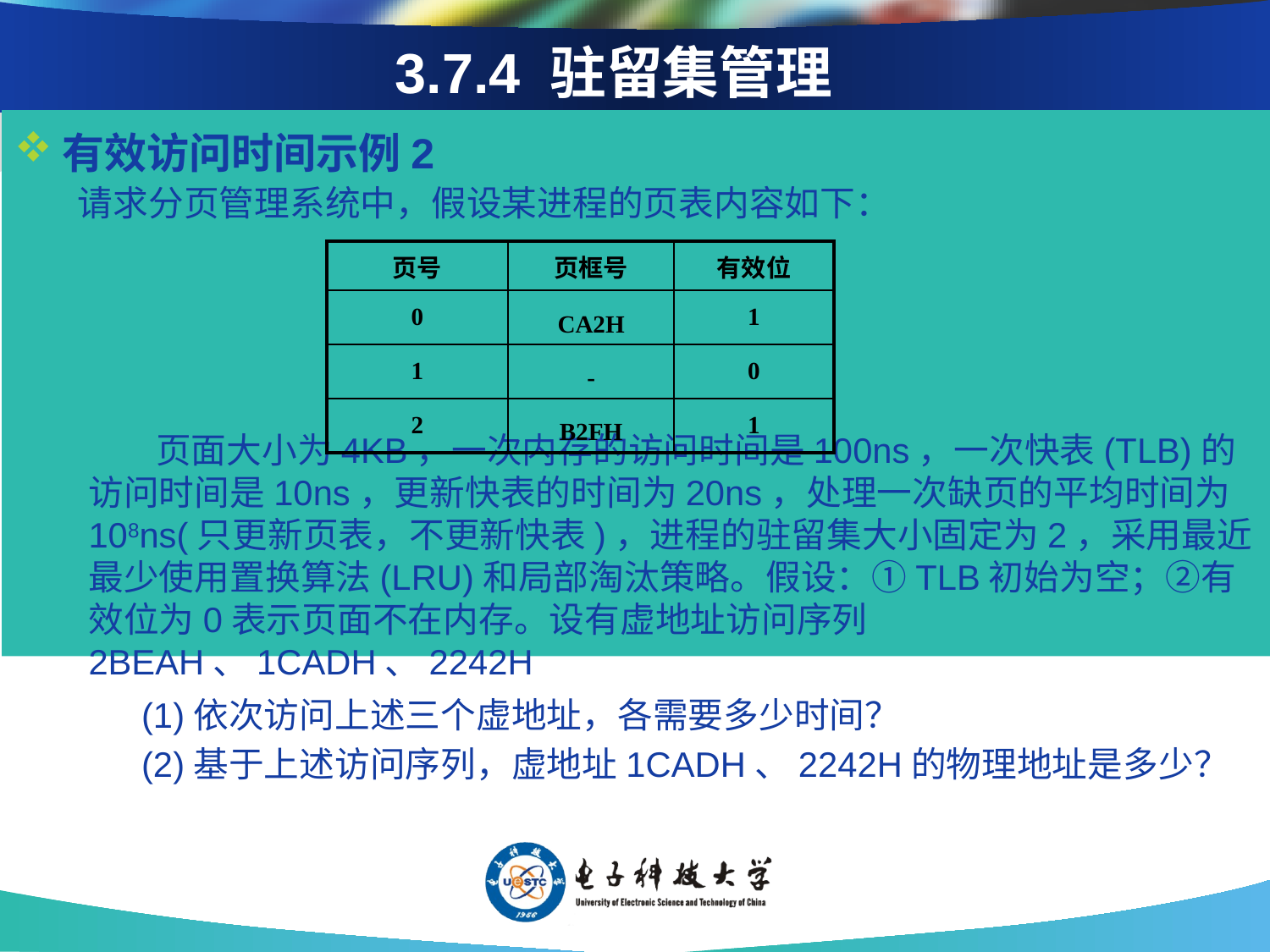

# 3.7.4 驻留集管理
有效访问时间示例2
       请求分页管理系统中，假设某进程的页表内容如下：

　　　　页面大小为4KB，一次内存的访问时间是100ns，一次快表(TLB)的访问时间是10ns，更新快表的时间为20ns，处理一次缺页的平均时间为108ns(只更新页表，不更新快表)，进程的驻留集大小固定为2，采用最近最少使用置换算法(LRU)和局部淘汰策略。假设：①TLB初始为空；②有效位为0表示页面不在内存。设有虚地址访问序列2BEAH、1CADH、2242H
	(1)依次访问上述三个虚地址，各需要多少时间？
	(2)基于上述访问序列，虚地址1CADH、2242H的物理地址是多少？
| 页号 | 页框号 | 有效位 |
| --- | --- | --- |
| 0 | CA2H | 1 |
| 1 | - | 0 |
| 2 | B2FH | 1 |